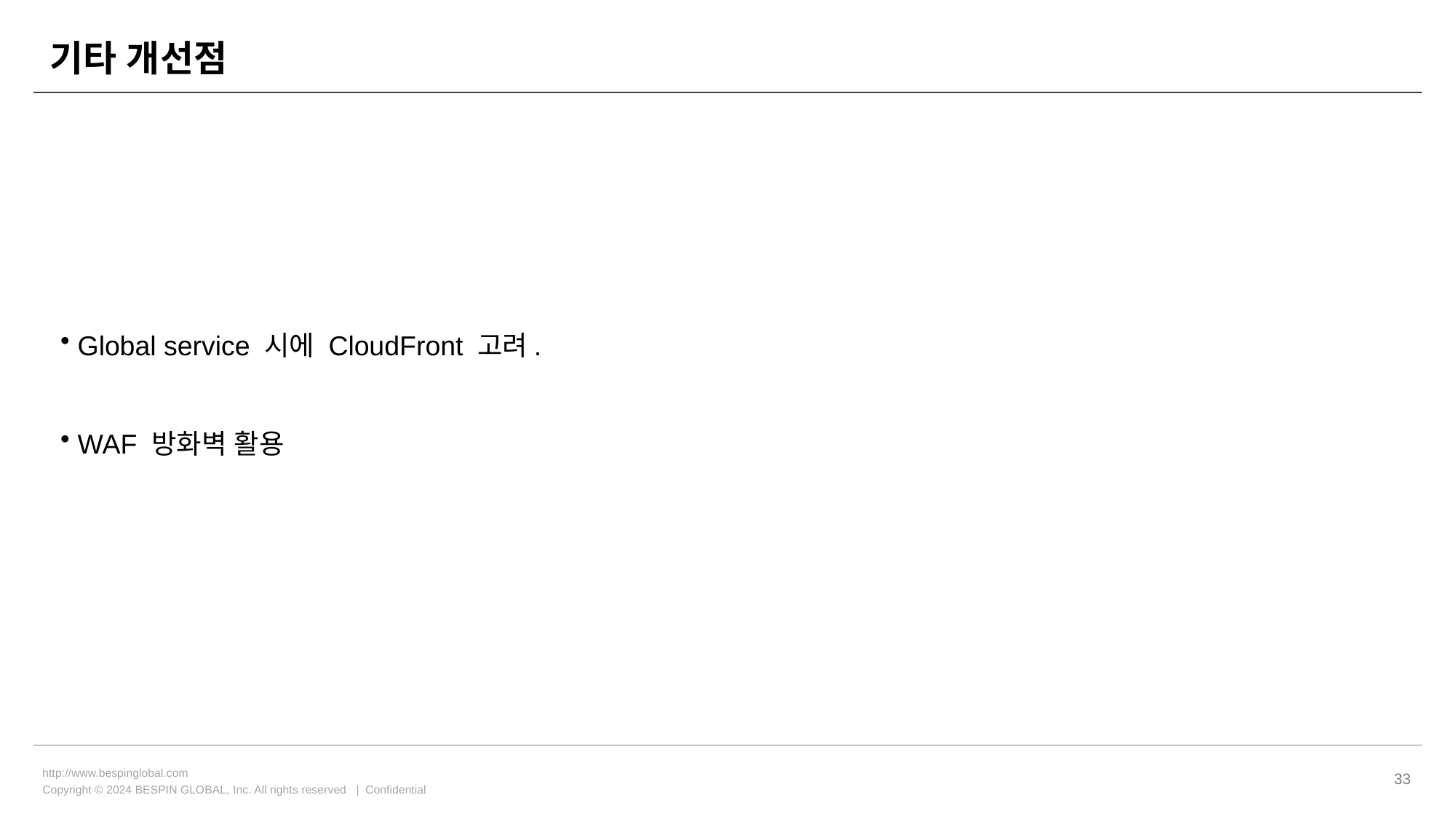

# 기타 개선점
 Global service 시에 CloudFront 고려.

 WAF 방화벽 활용